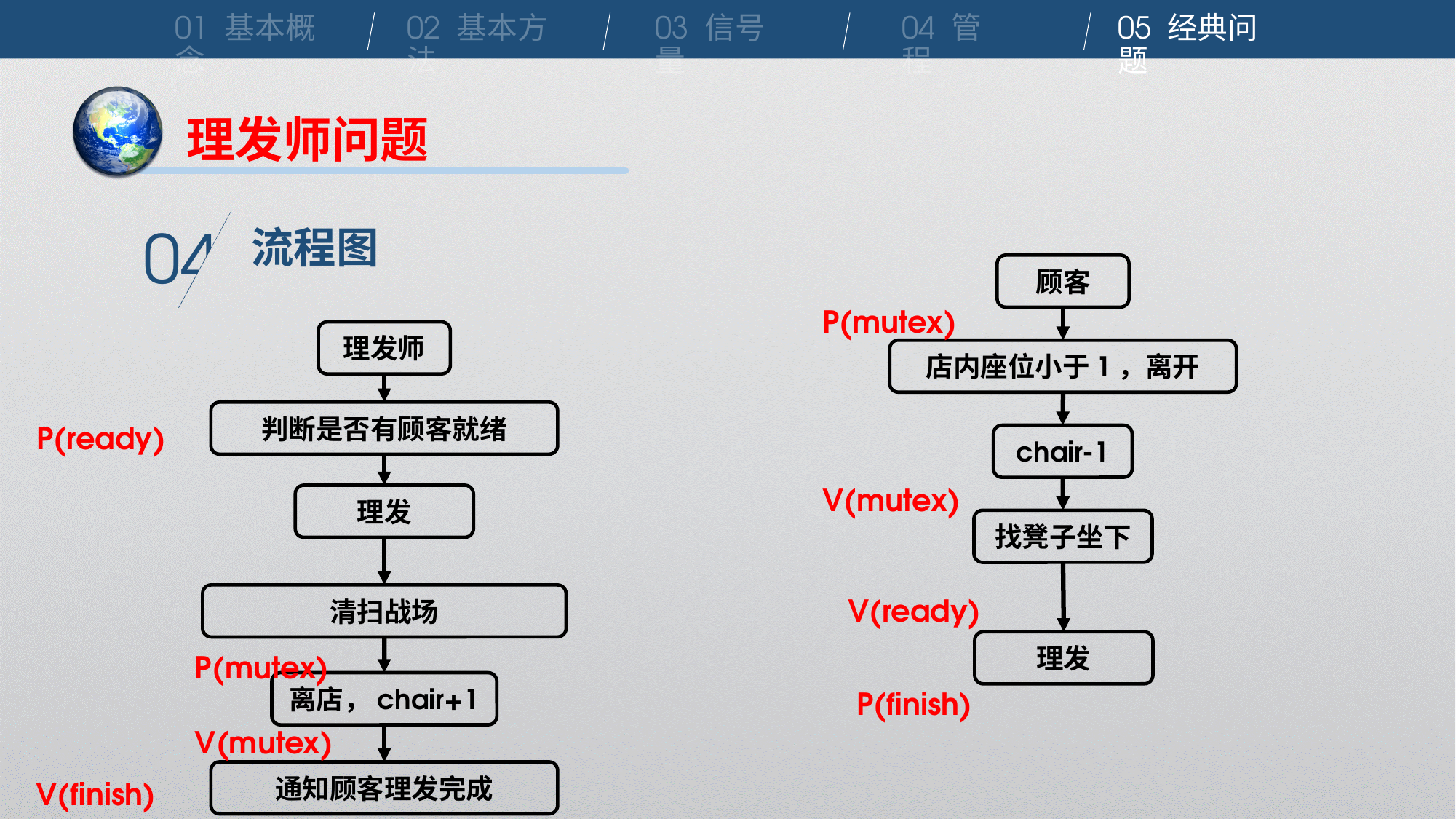

01 基本概念
02 基本方法
03 信号量
04 管程
05 经典问题
理发师问题
流程图

04
顾客
P(mutex)
理发师
店内座位小于1，离开
P(ready)
判断是否有顾客就绪
chair-1
V(mutex)
理发
找凳子坐下
V(ready)
清扫战场
P(mutex)
理发
P(finish)
离店，chair+1
V(mutex)
V(finish)
通知顾客理发完成